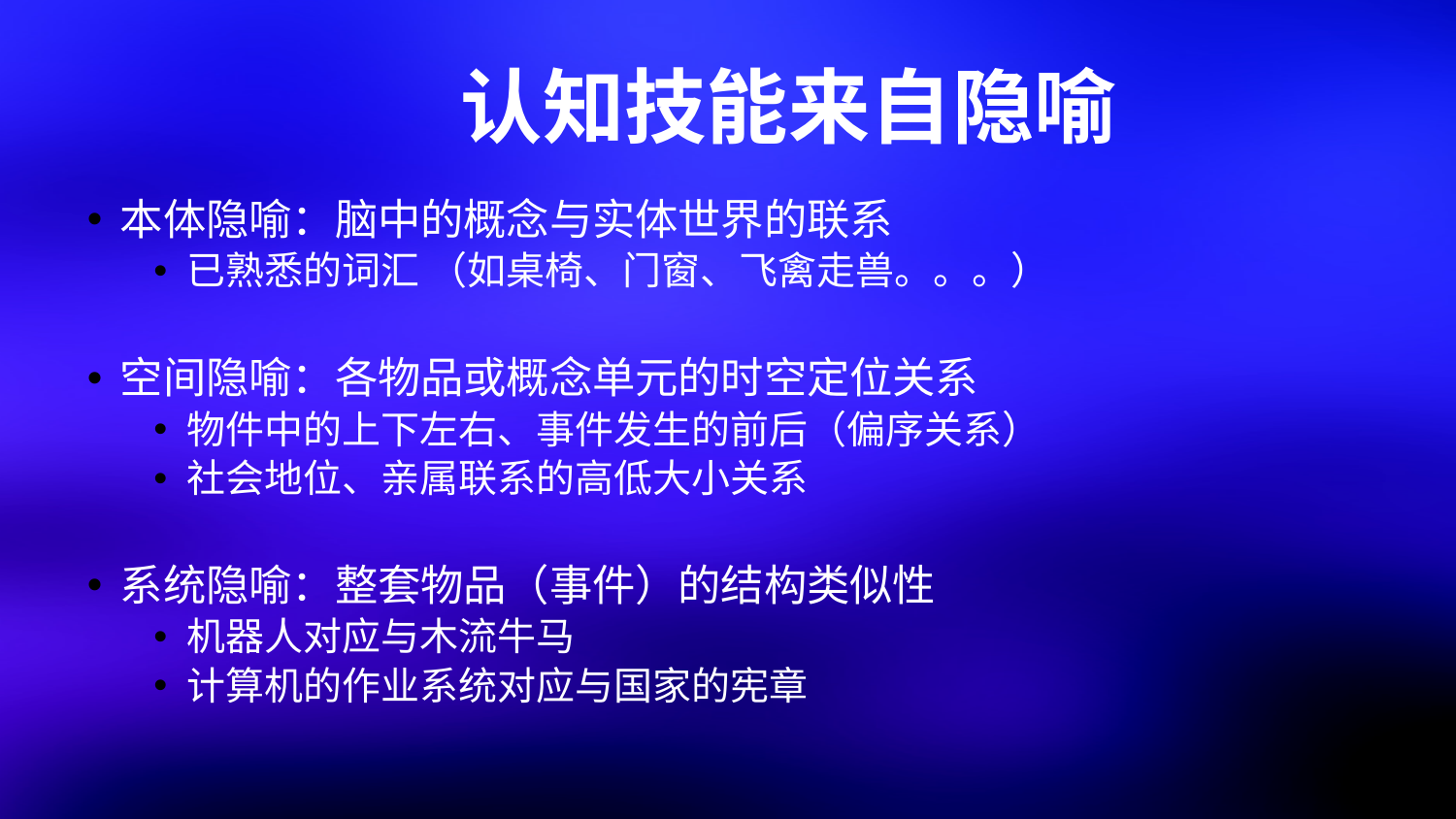

认知技能来自隐喻
本体隐喻：脑中的概念与实体世界的联系
已熟悉的词汇 （如桌椅、门窗、飞禽走兽。。。）

空间隐喻：各物品或概念单元的时空定位关系
物件中的上下左右、事件发生的前后（偏序关系）
社会地位、亲属联系的高低大小关系

系统隐喻：整套物品（事件）的结构类似性
机器人对应与木流牛马
计算机的作业系统对应与国家的宪章